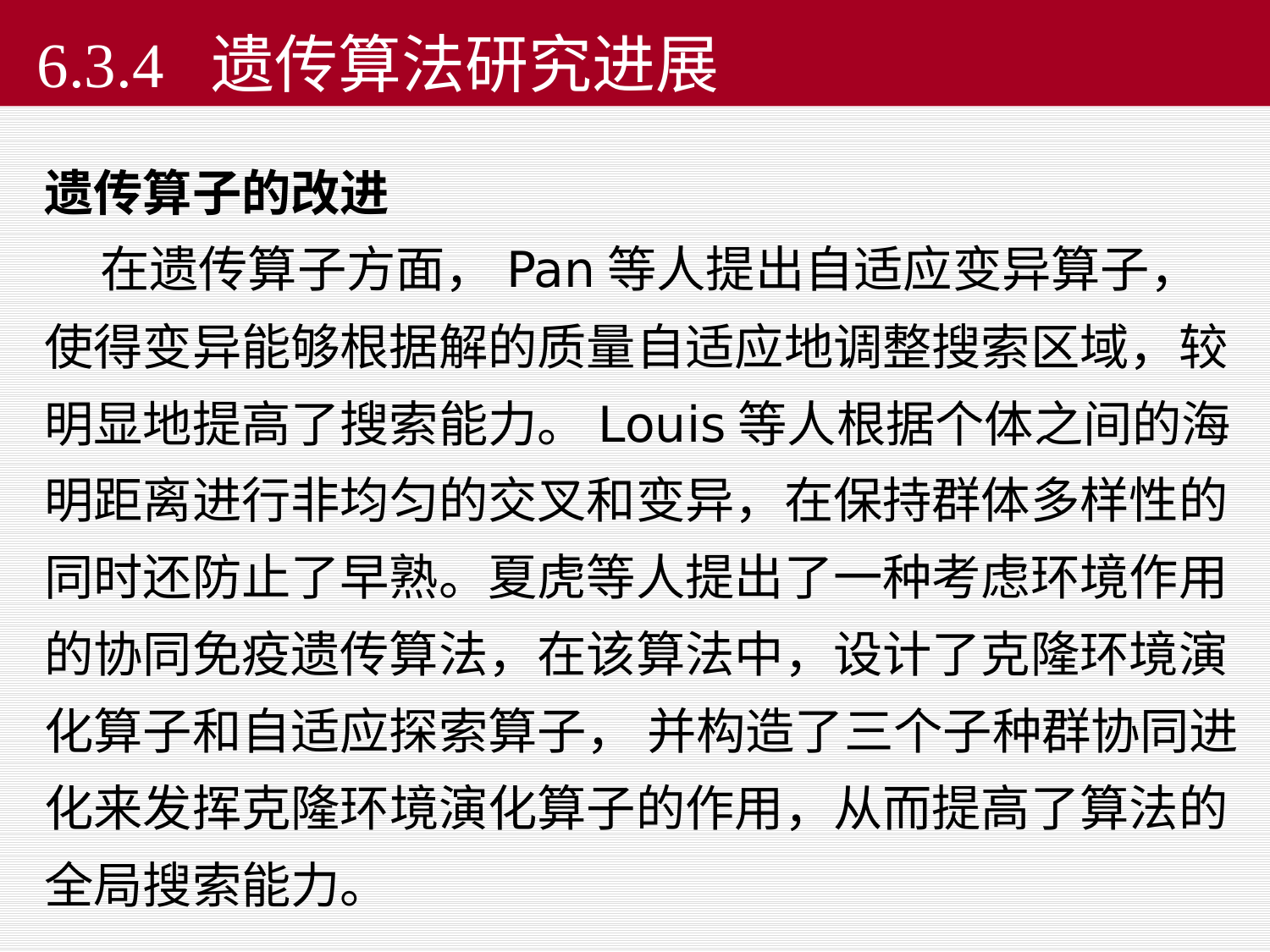

6.3.4  遗传算法研究进展
遗传算子的改进
    在遗传算子方面，Pan等人提出自适应变异算子，使得变异能够根据解的质量自适应地调整搜索区域，较明显地提高了搜索能力。Louis等人根据个体之间的海明距离进行非均匀的交叉和变异，在保持群体多样性的同时还防止了早熟。夏虎等人提出了一种考虑环境作用的协同免疫遗传算法，在该算法中，设计了克隆环境演化算子和自适应探索算子， 并构造了三个子种群协同进化来发挥克隆环境演化算子的作用，从而提高了算法的全局搜索能力。

121